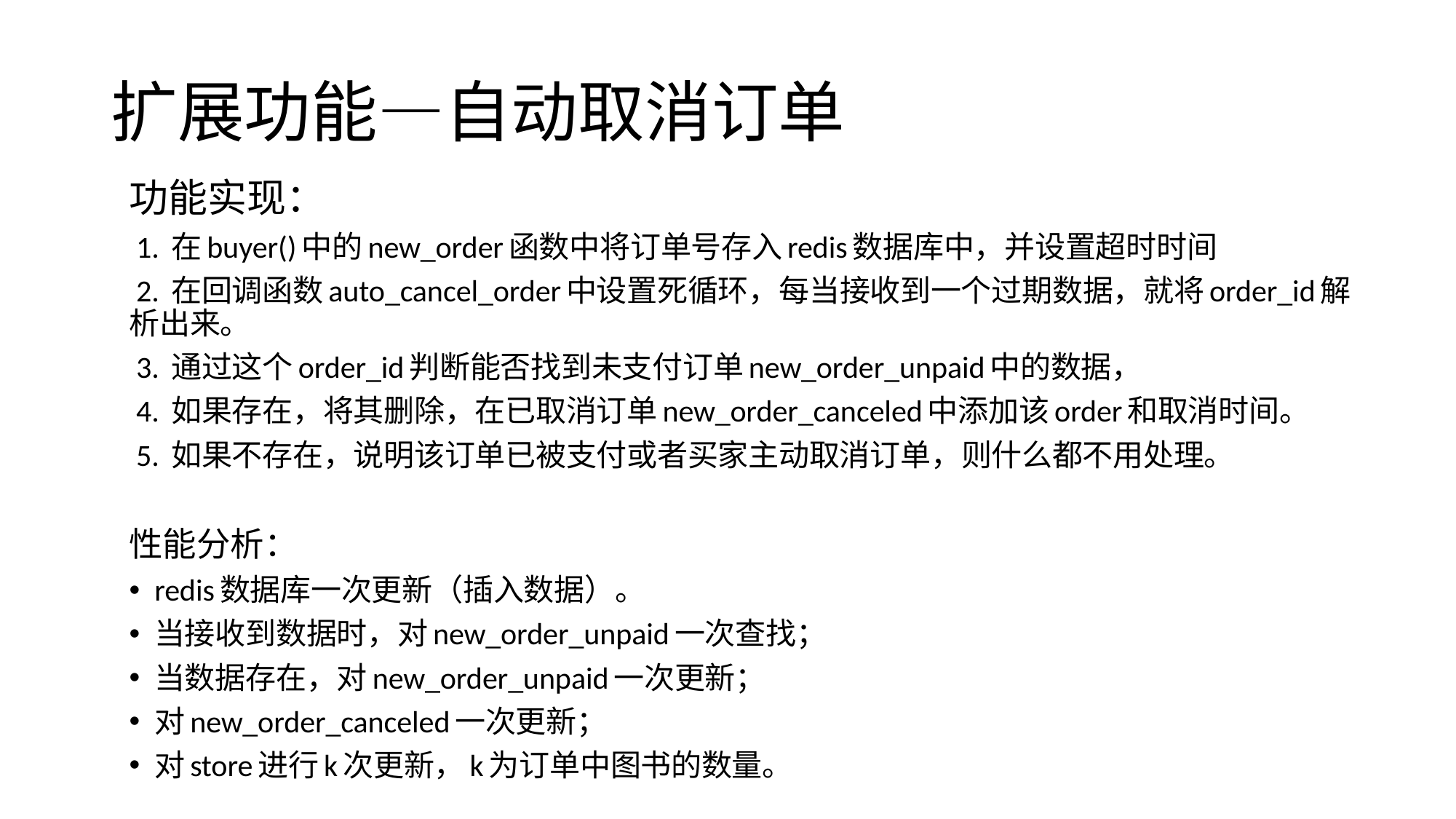

# 扩展功能—自动取消订单
功能实现：
 1. 在buyer()中的new_order函数中将订单号存入redis数据库中，并设置超时时间
 2. 在回调函数auto_cancel_order中设置死循环，每当接收到一个过期数据，就将order_id解析出来。
 3. 通过这个order_id判断能否找到未支付订单new_order_unpaid中的数据，
 4. 如果存在，将其删除，在已取消订单new_order_canceled中添加该order和取消时间。
 5. 如果不存在，说明该订单已被支付或者买家主动取消订单，则什么都不用处理。

性能分析：​
redis数据库一次更新（插入数据）。 ​
当接收到数据时，对new_order_unpaid一次查找；​
当数据存在，对new_order_unpaid一次更新；
对new_order_canceled一次更新；​
对store进行k次更新，k为订单中图书的数量。